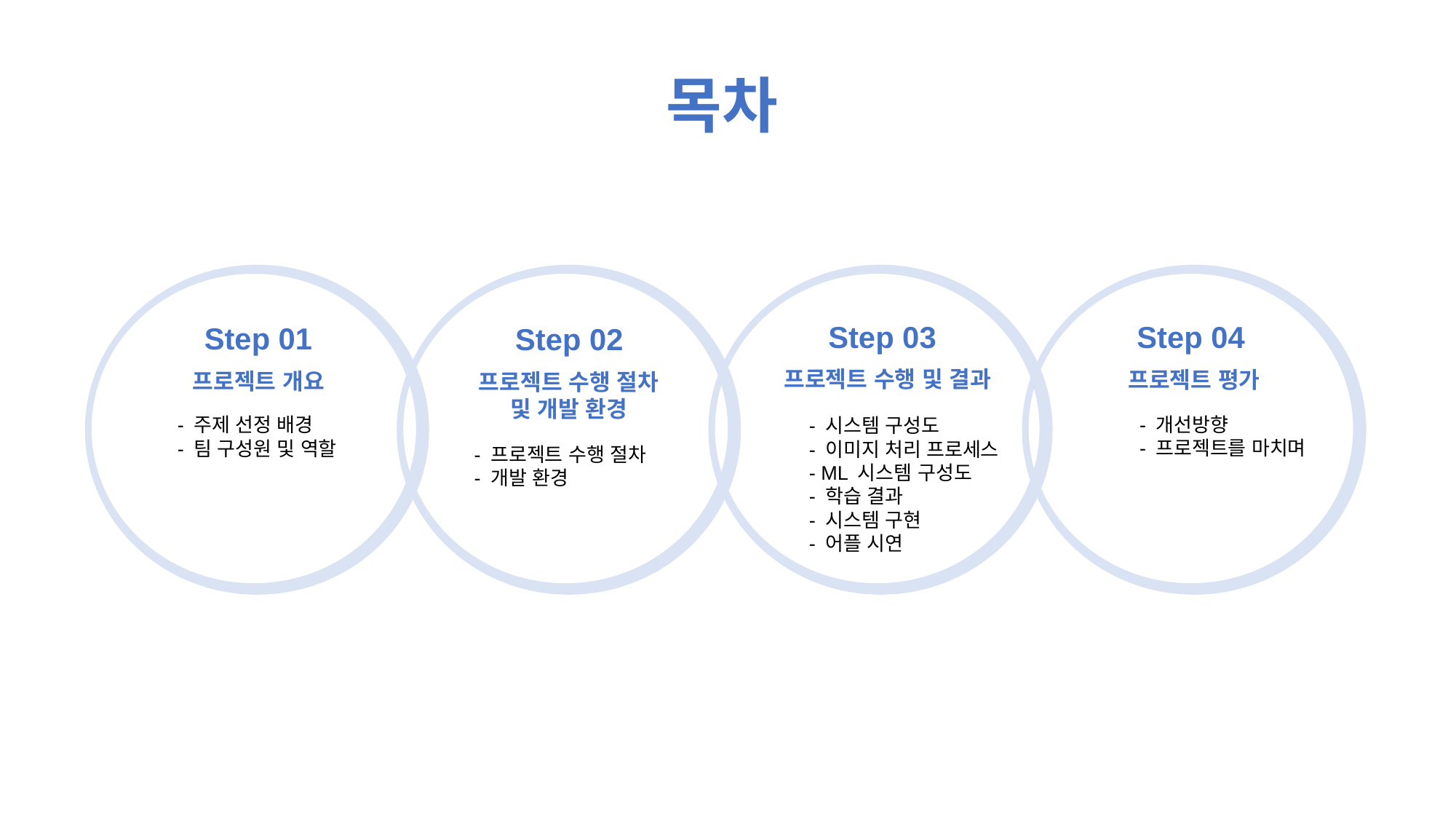

목차

Step 01
프로젝트 개요
- 주제 선정 배경
- 팀 구성원 및 역할

Step 02
프로젝트 수행 절차
및 개발 환경
- 프로젝트 수행 절차
- 개발 환경

Step 03
프로젝트 수행 및 결과
- 시스템 구성도
- 이미지 처리 프로세스
- ML 시스템 구성도
- 학습 결과
- 시스템 구현
- 어플 시연

Step 04
프로젝트 평가
- 개선방향
- 프로젝트를 마치며